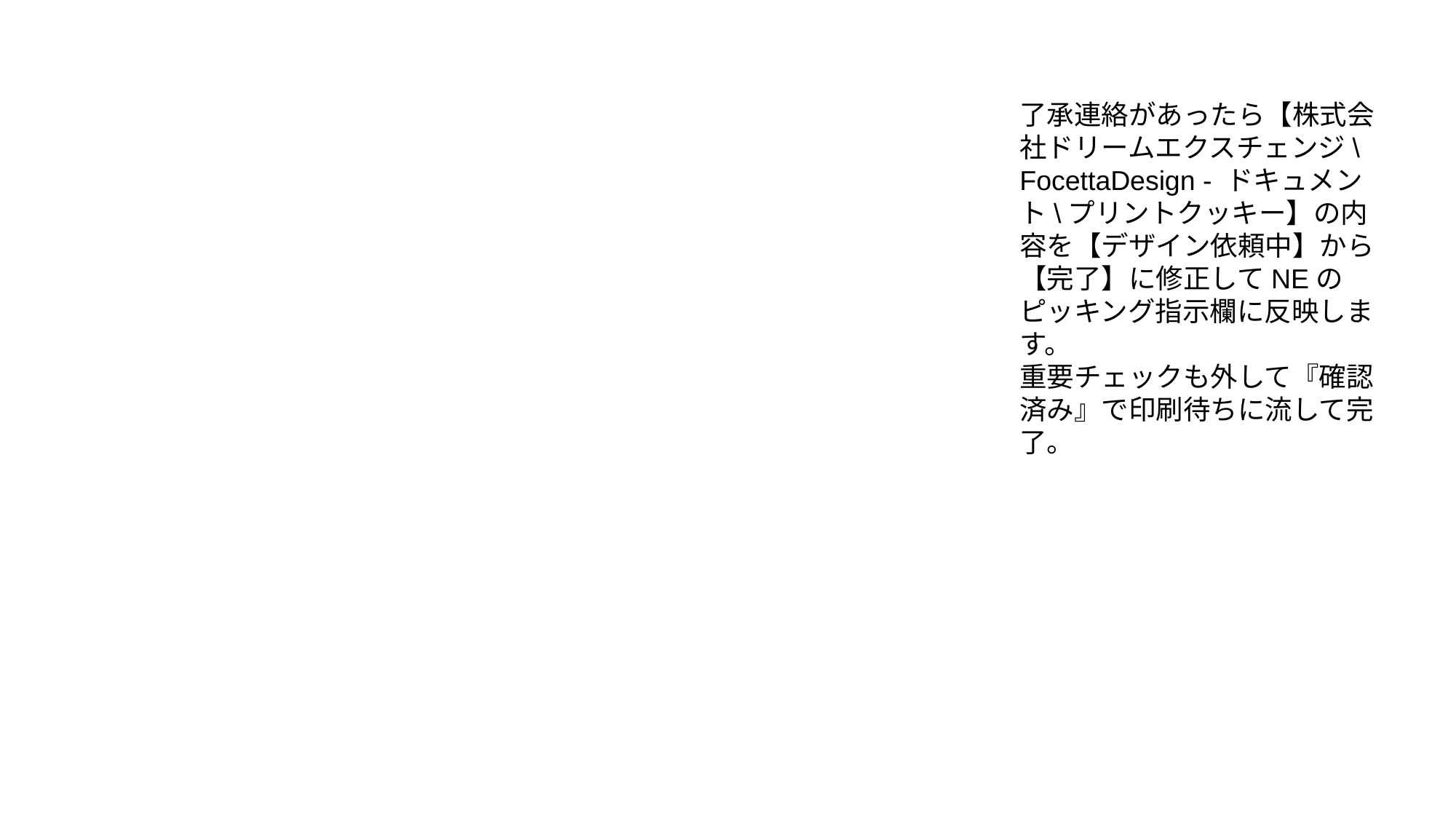

了承連絡があったら【株式会社ドリームエクスチェンジ\FocettaDesign - ドキュメント\プリントクッキー】の内容を【デザイン依頼中】から【完了】に修正してNEのピッキング指示欄に反映します。
重要チェックも外して『確認済み』で印刷待ちに流して完了。